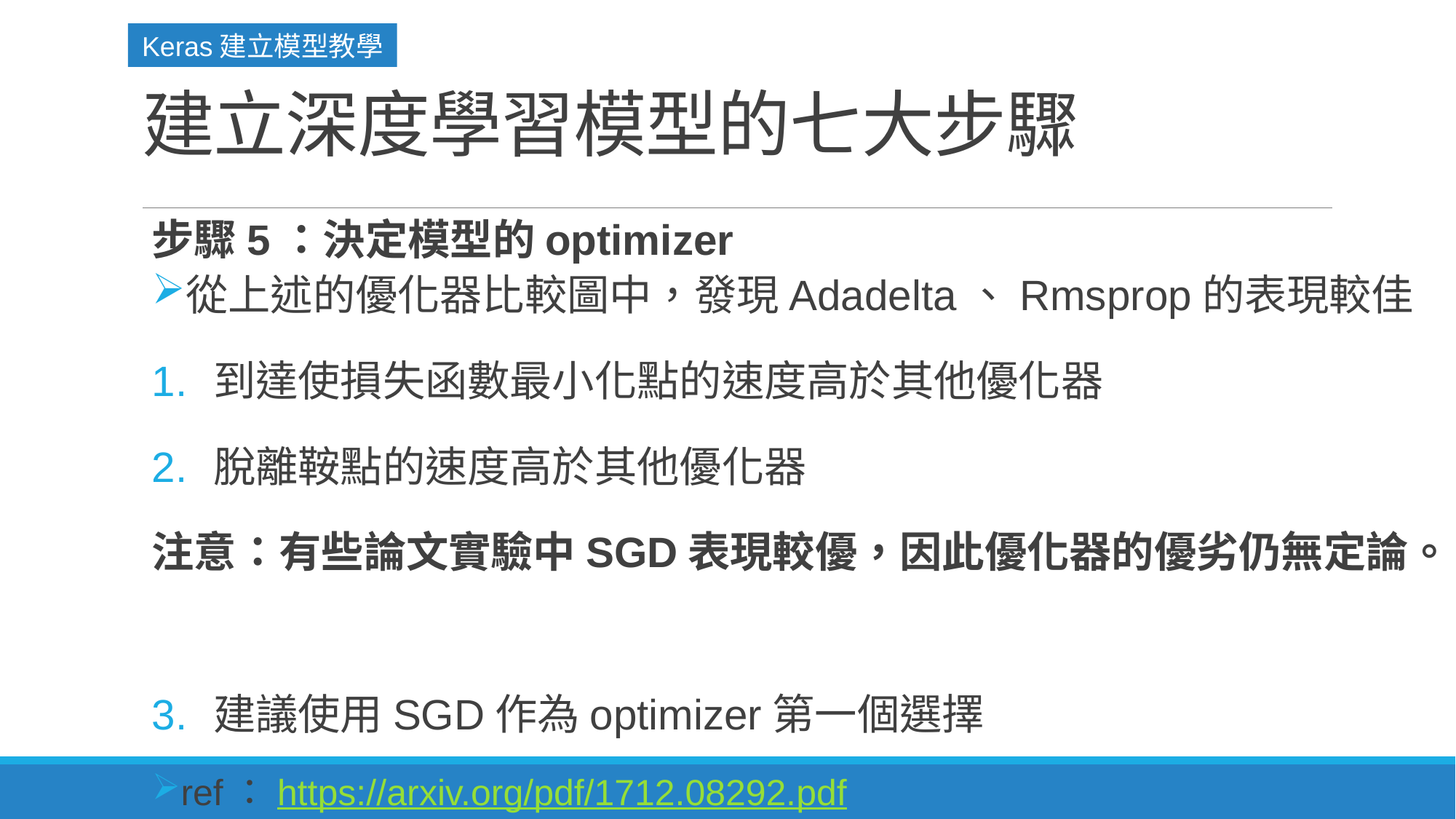

Keras建立模型教學
# 建立深度學習模型的七大步驟
步驟5：決定模型的optimizer
從上述的優化器比較圖中，發現Adadelta、Rmsprop的表現較佳
到達使損失函數最小化點的速度高於其他優化器
脫離鞍點的速度高於其他優化器
注意：有些論文實驗中SGD表現較優，因此優化器的優劣仍無定論。
建議使用SGD作為optimizer第一個選擇
ref：https://arxiv.org/pdf/1712.08292.pdf